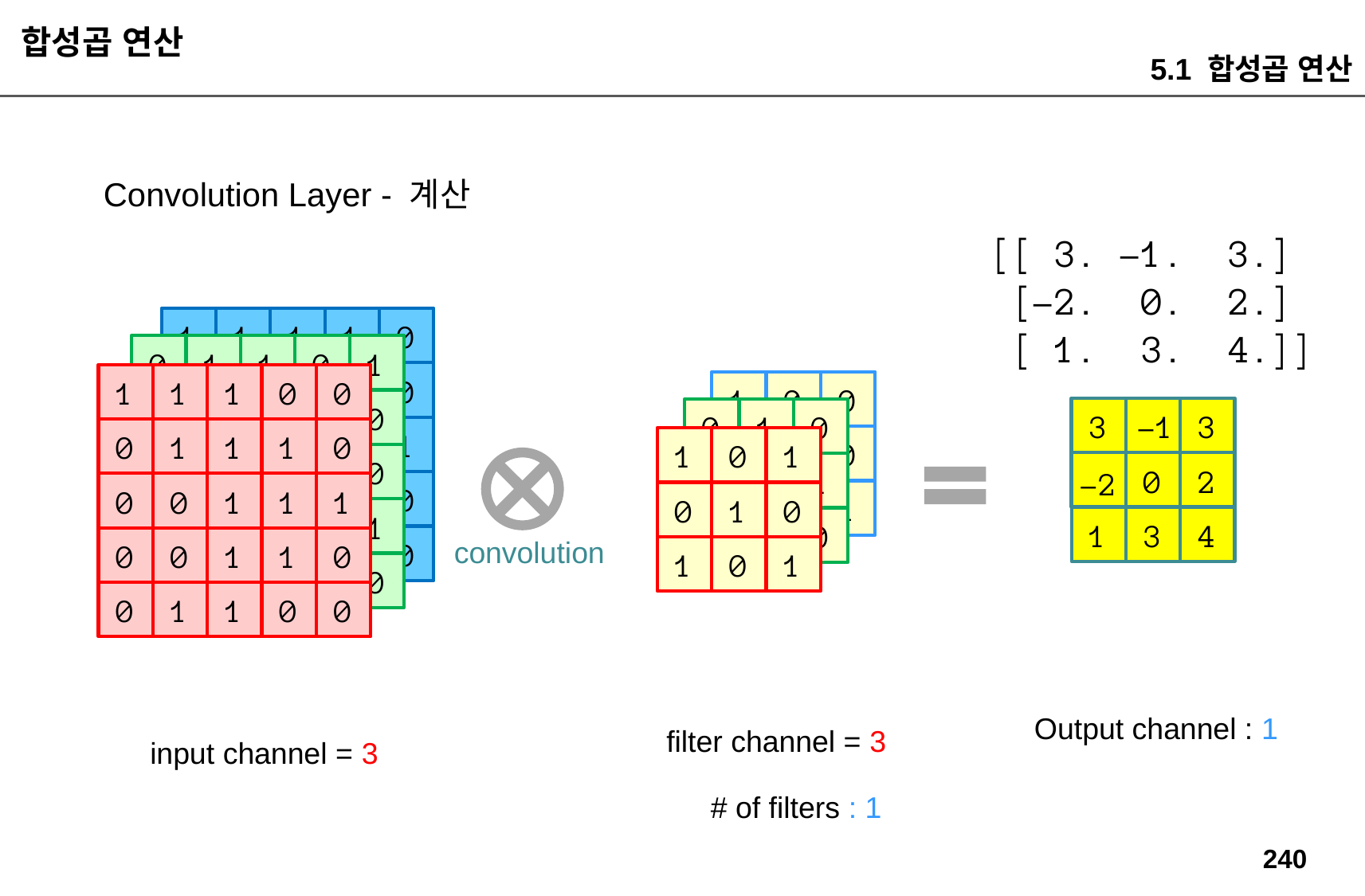

합성곱 연산
5.1 합성곱 연산
Convolution Layer - 계산
[[ 3. -1.  3.]
 [-2.  0.  2.]
 [ 1.  3.  4.]]
0
1
1
1
1
0
1
1
1
0
1
1
1
0
0
0
1
1
0
0
0
0
1
1
0
1
0
1
1
0
0
1
1
1
0
0
1
1
0
0
1
1
1
0
0
0
0
1
1
0
0
0
1
1
1
0
1
1
1
0
1
1
1
0
0
0
1
1
0
0
0
0
1
1
0
0
0
1
0
1
0
1
0
1
3

3
0
1
0
1
1
0
0
0
1
-1
1
0
1
0
1
0
1
0
1

2
0

-2
4
3
1
convolution
Output channel : 1
filter channel = 3
input channel = 3
# of filters : 1